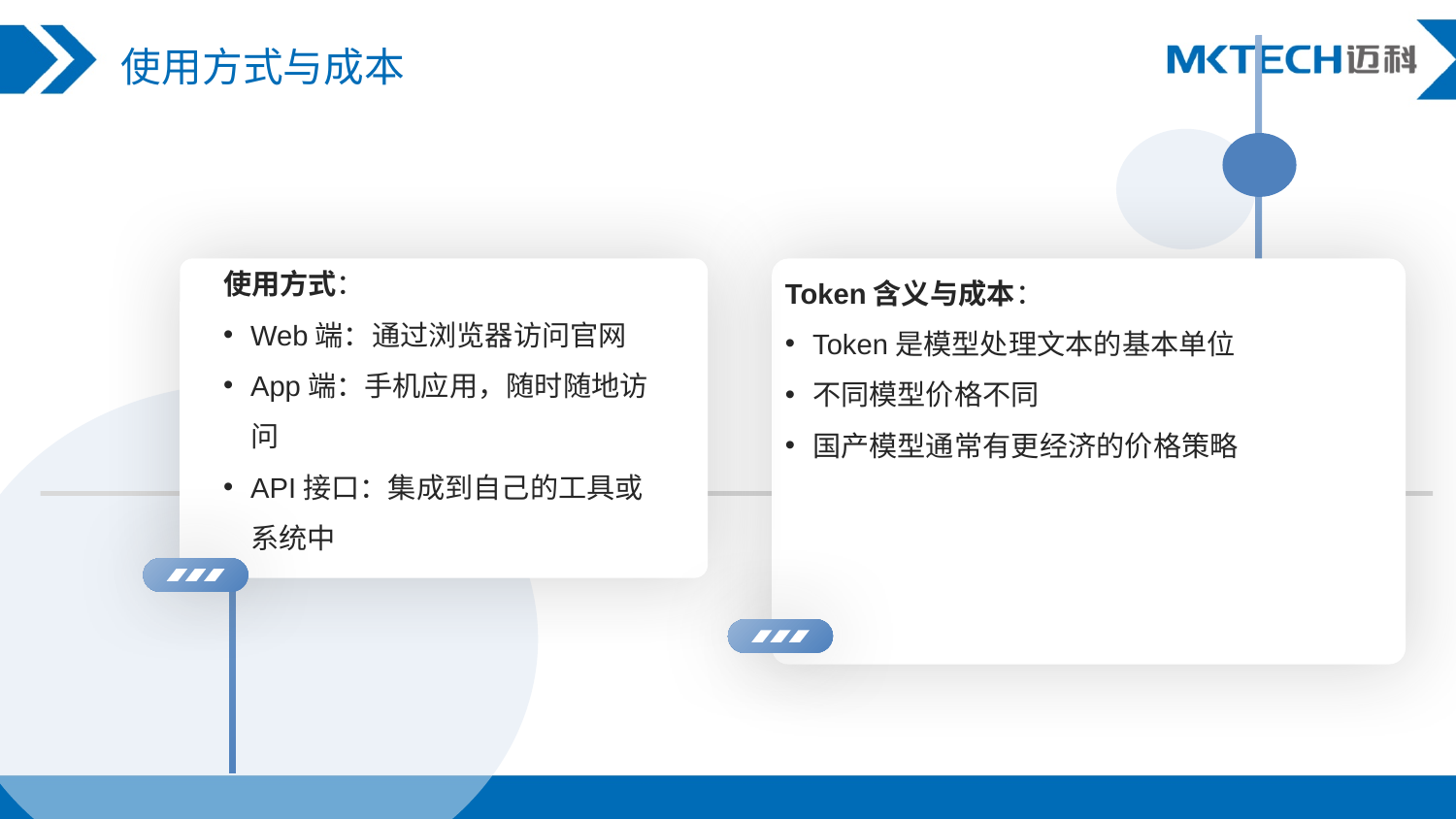

使用方式与成本

使用方式：
Web端：通过浏览器访问官网
App端：手机应用，随时随地访问
API接口：集成到自己的工具或系统中

Token含义与成本：
Token是模型处理文本的基本单位
不同模型价格不同
国产模型通常有更经济的价格策略